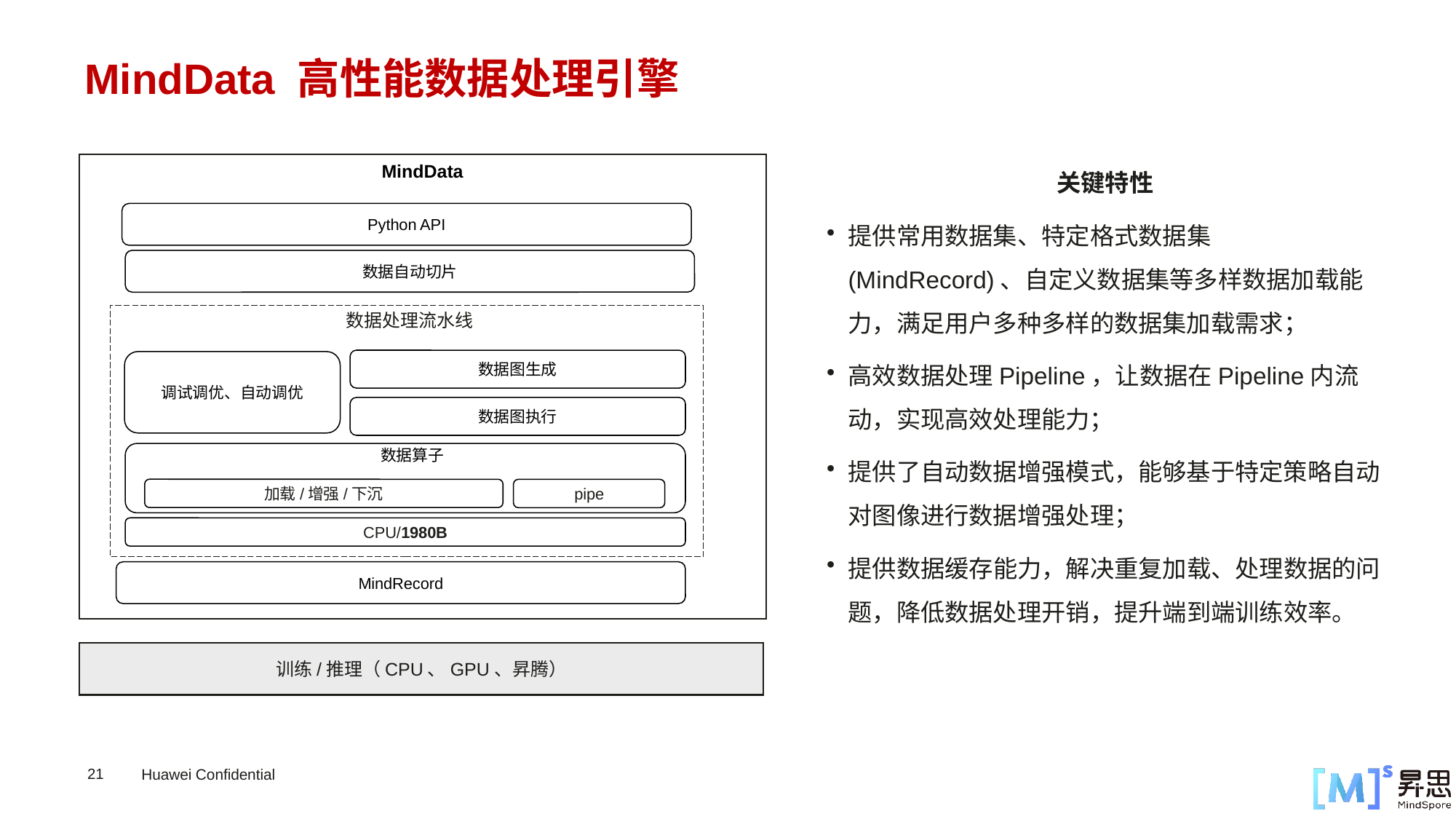

MindData 高性能数据处理引擎
关键特性
提供常用数据集、特定格式数据集(MindRecord)、自定义数据集等多样数据加载能力，满足用户多种多样的数据集加载需求；
高效数据处理Pipeline，让数据在Pipeline内流动，实现高效处理能力；
提供了自动数据增强模式，能够基于特定策略自动对图像进行数据增强处理；
提供数据缓存能力，解决重复加载、处理数据的问题，降低数据处理开销，提升端到端训练效率。
MindData
Python API
数据自动切片
数据处理流水线

数据图生成
调试调优、自动调优
数据图执行
数据算子

加载/增强/下沉
pipe
CPU/1980B
MindRecord
训练/推理（CPU、GPU、昇腾）